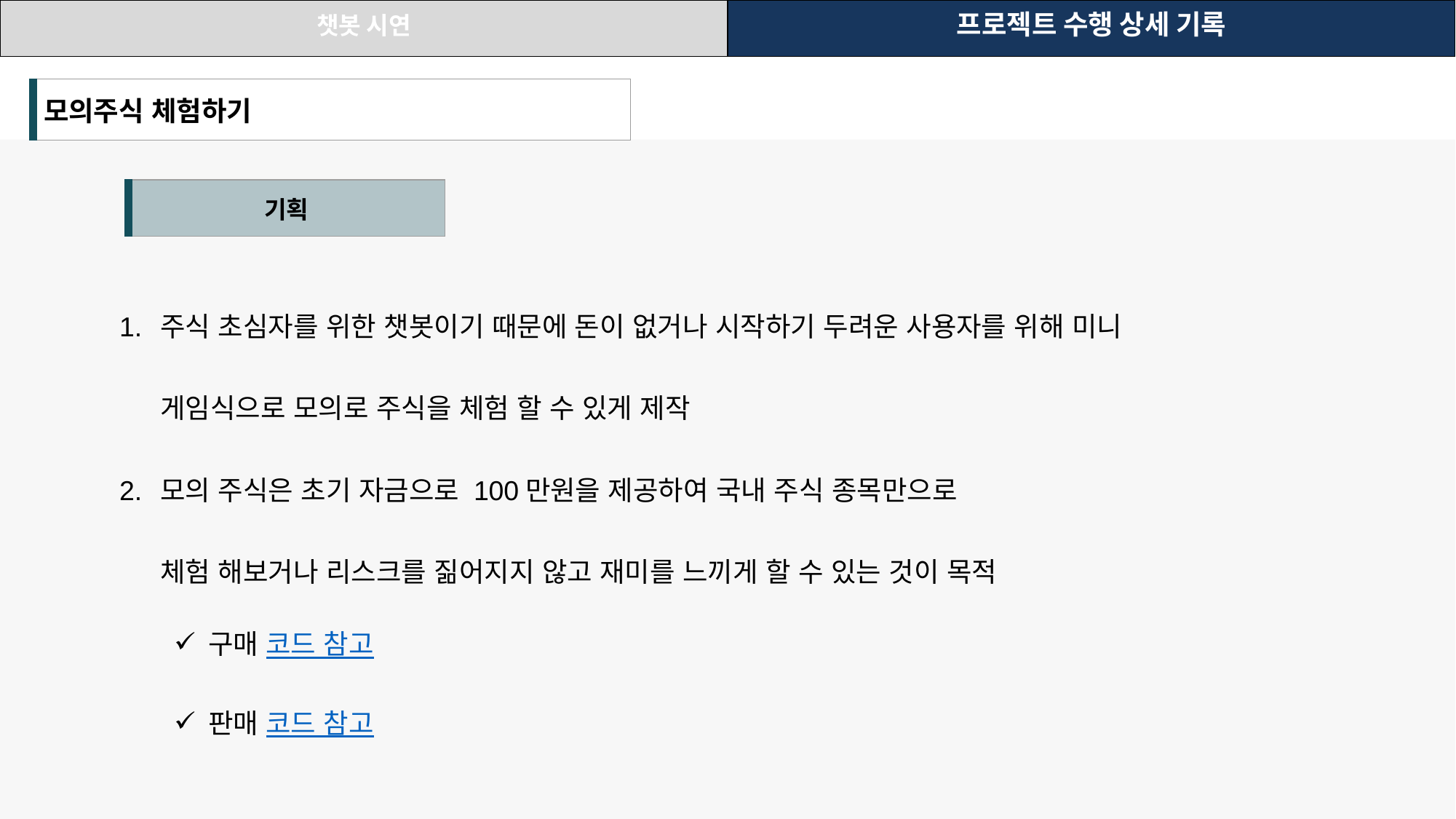

| 챗봇 시연 | 프로젝트 수행 상세 기록 |
| --- | --- |
| 모의주식 체험하기 |
| --- |

| 기획 |
| --- |
주식 초심자를 위한 챗봇이기 때문에 돈이 없거나 시작하기 두려운 사용자를 위해 미니 게임식으로 모의로 주식을 체험 할 수 있게 제작
모의 주식은 초기 자금으로 100만원을 제공하여 국내 주식 종목만으로
체험 해보거나 리스크를 짊어지지 않고 재미를 느끼게 할 수 있는 것이 목적
구매 코드 참고
판매 코드 참고